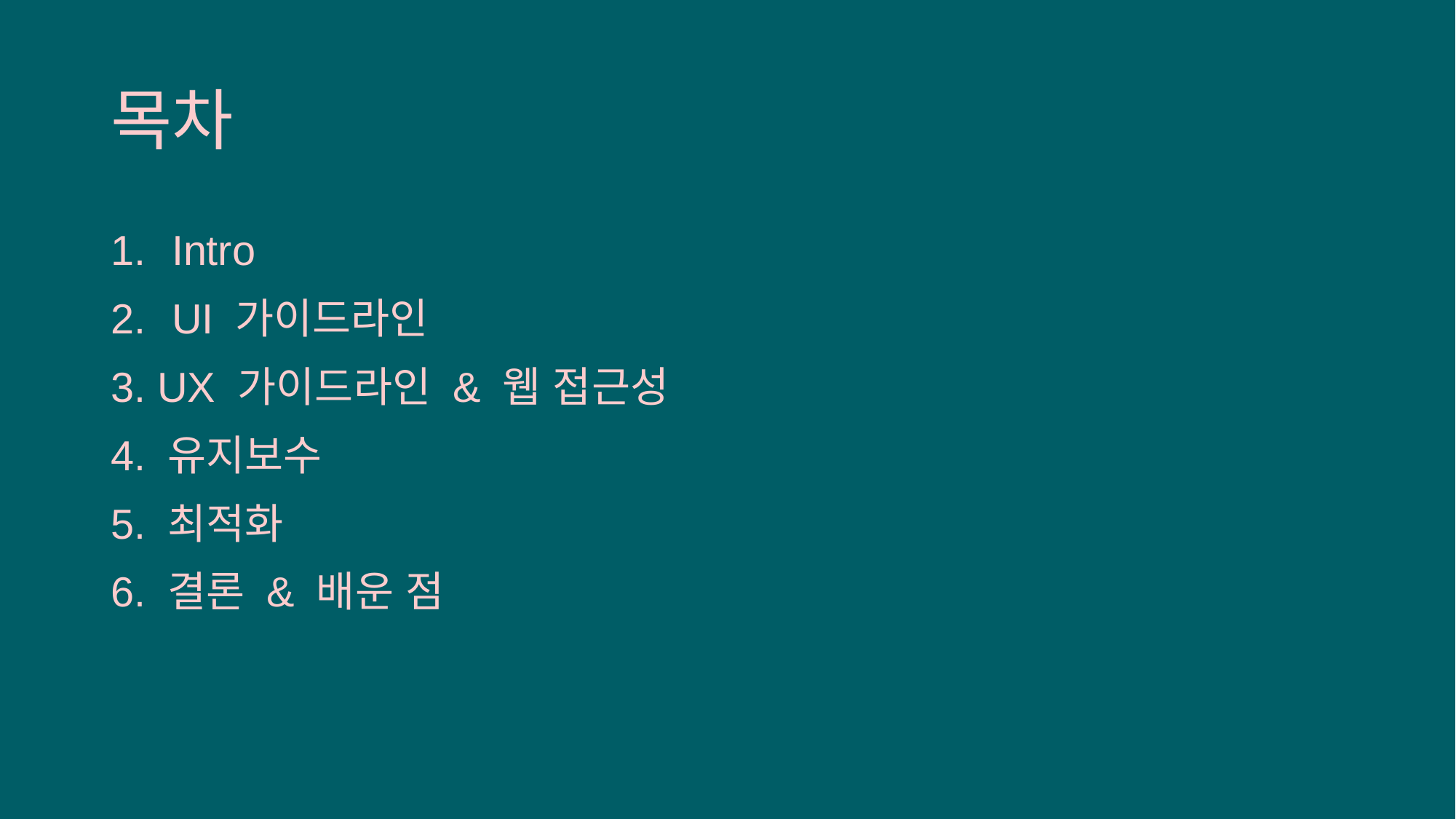

# 목차
Intro
UI 가이드라인
3. UX 가이드라인 & 웹 접근성
4. 유지보수
5. 최적화
6. 결론 & 배운 점